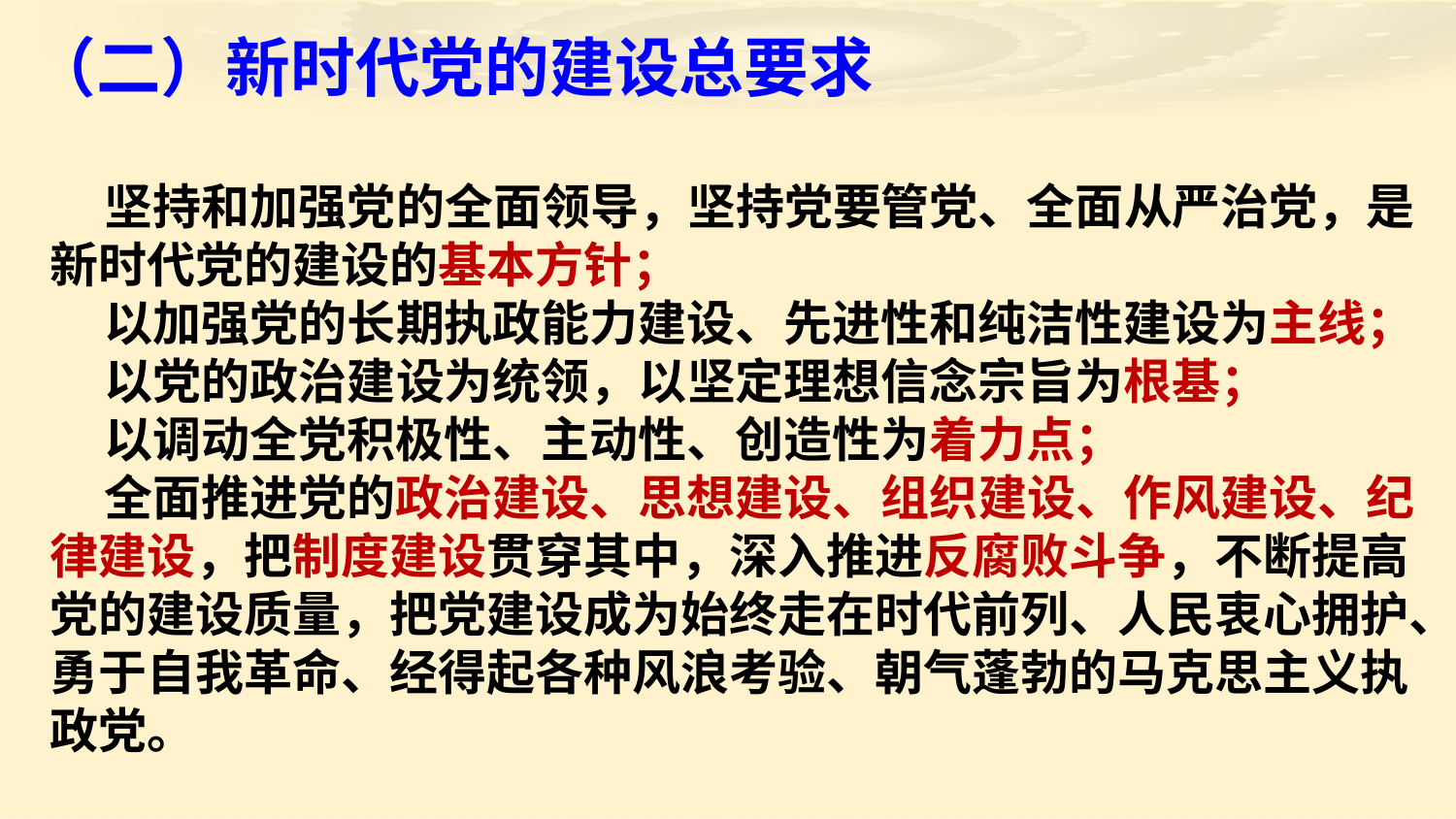

（二）新时代党的建设总要求
    坚持和加强党的全面领导，坚持党要管党、全面从严治党，是新时代党的建设的基本方针；
    以加强党的长期执政能力建设、先进性和纯洁性建设为主线；
    以党的政治建设为统领，以坚定理想信念宗旨为根基；
    以调动全党积极性、主动性、创造性为着力点；
    全面推进党的政治建设、思想建设、组织建设、作风建设、纪律建设，把制度建设贯穿其中，深入推进反腐败斗争，不断提高党的建设质量，把党建设成为始终走在时代前列、人民衷心拥护、勇于自我革命、经得起各种风浪考验、朝气蓬勃的马克思主义执政党。